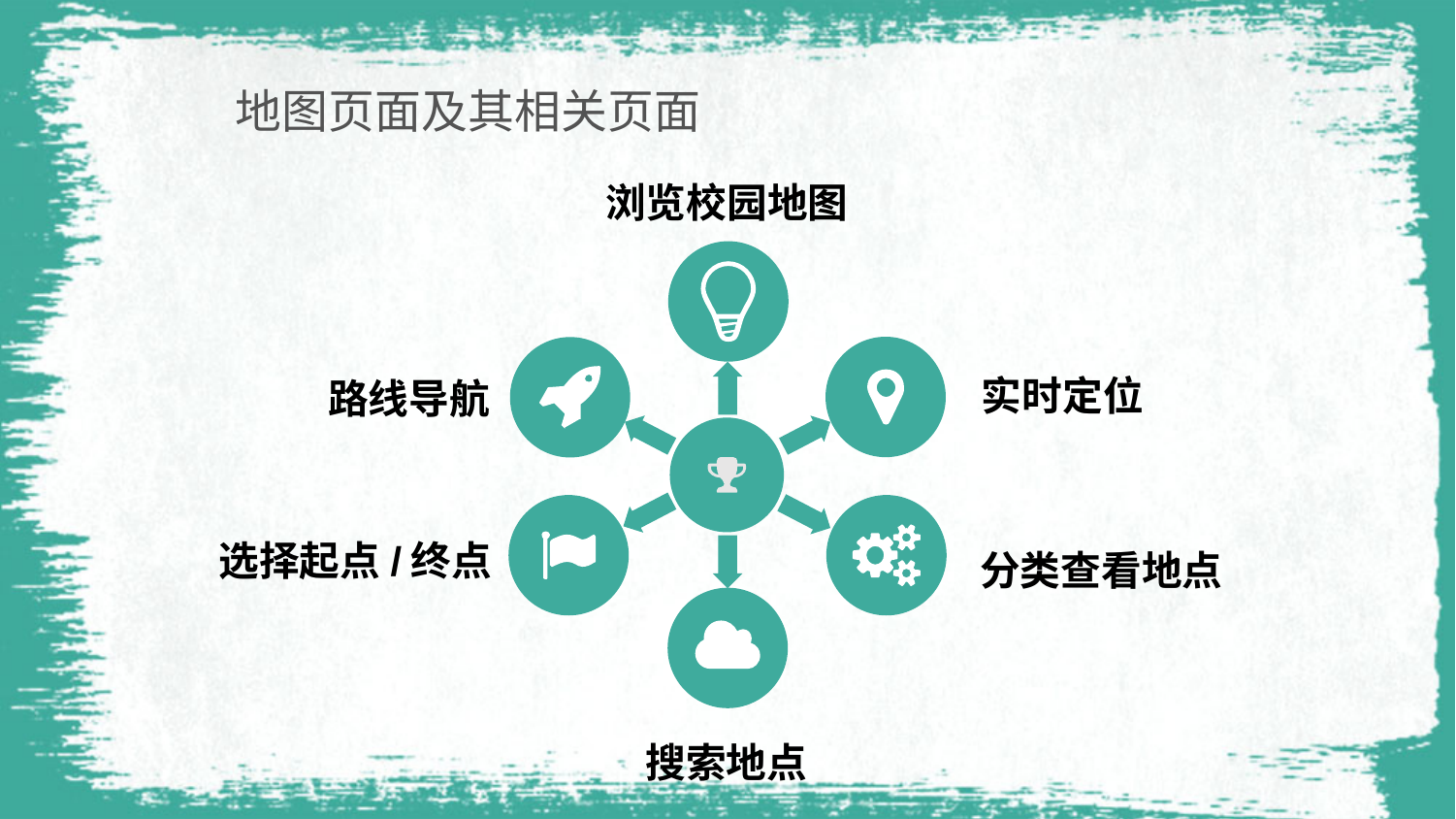

地图页面及其相关页面
浏览校园地图

实时定位

路线导航

选择起点/终点

分类查看地点

搜索地点